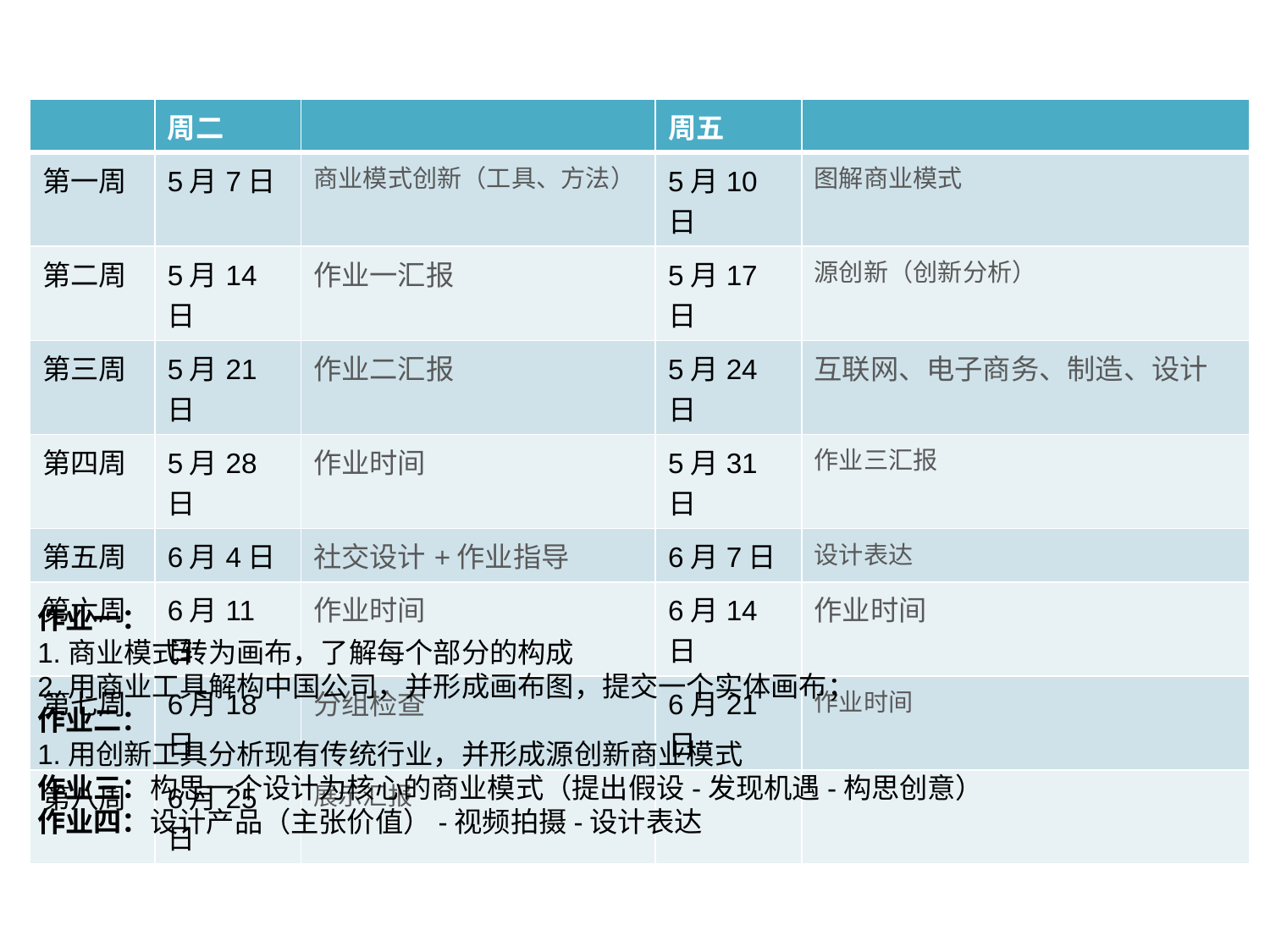

|  | 周二 |  | 周五 |  |
| --- | --- | --- | --- | --- |
| 第一周 | 5月7日 | 商业模式创新（工具、方法） | 5月10日 | 图解商业模式 |
| 第二周 | 5月14日 | 作业一汇报 | 5月17日 | 源创新（创新分析） |
| 第三周 | 5月21日 | 作业二汇报 | 5月24日 | 互联网、电子商务、制造、设计 |
| 第四周 | 5月28日 | 作业时间 | 5月31日 | 作业三汇报 |
| 第五周 | 6月4日 | 社交设计+作业指导 | 6月7日 | 设计表达 |
| 第六周 | 6月11日 | 作业时间 | 6月14日 | 作业时间 |
| 第七周 | 6月18日 | 分组检查 | 6月21日 | 作业时间 |
| 第八周 | 6月25日 | 展示汇报 |  |  |
作业一：
1.商业模式转为画布，了解每个部分的构成
2.用商业工具解构中国公司，并形成画布图，提交一个实体画布；
作业二：
1.用创新工具分析现有传统行业，并形成源创新商业模式
作业三：构思一个设计为核心的商业模式（提出假设-发现机遇-构思创意）
作业四：设计产品（主张价值）-视频拍摄-设计表达